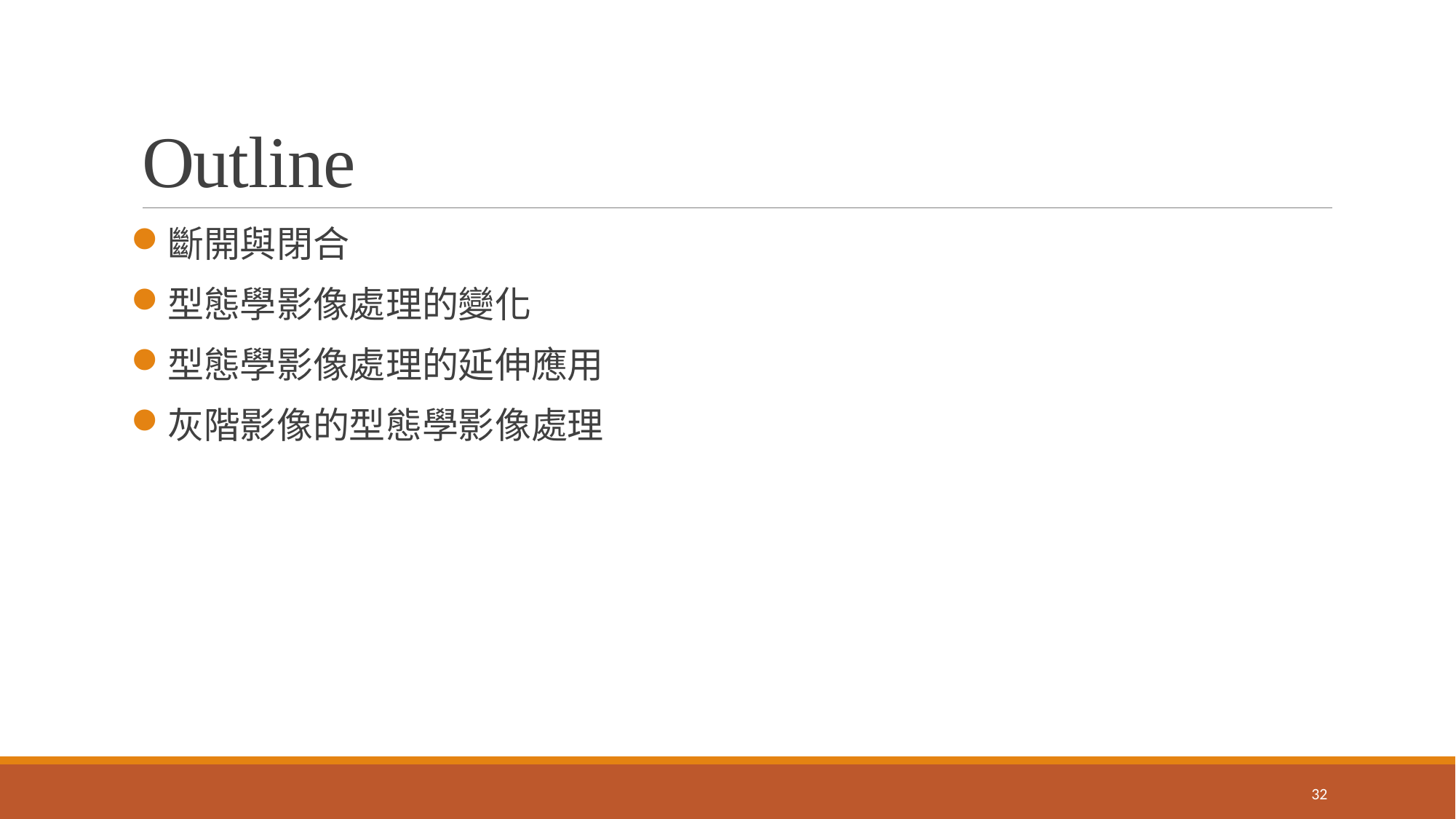

# Outline
斷開與閉合
型態學影像處理的變化
型態學影像處理的延伸應用
灰階影像的型態學影像處理
32